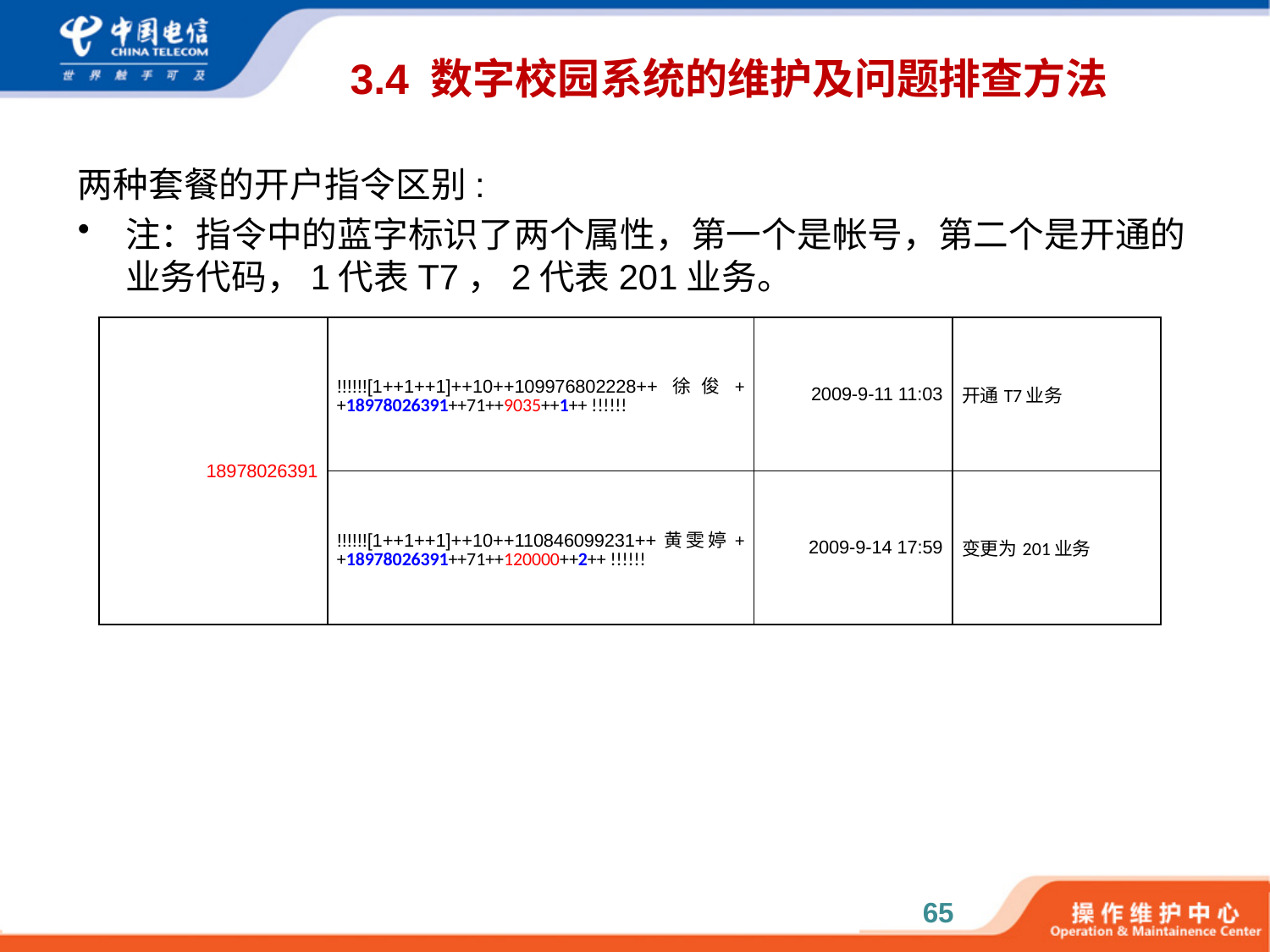

# 3.4 数字校园系统的维护及问题排查方法
两种套餐的开户指令区别:
注：指令中的蓝字标识了两个属性，第一个是帐号，第二个是开通的业务代码，1代表T7，2代表201业务。

| 18978026391 | !!!!!![1++1++1]++10++109976802228++徐俊++18978026391++71++9035++1++ !!!!!! | 2009-9-11 11:03 | 开通T7业务 |
| --- | --- | --- | --- |
|  | !!!!!![1++1++1]++10++110846099231++黄雯婷++18978026391++71++120000++2++ !!!!!! | 2009-9-14 17:59 | 变更为201业务 |